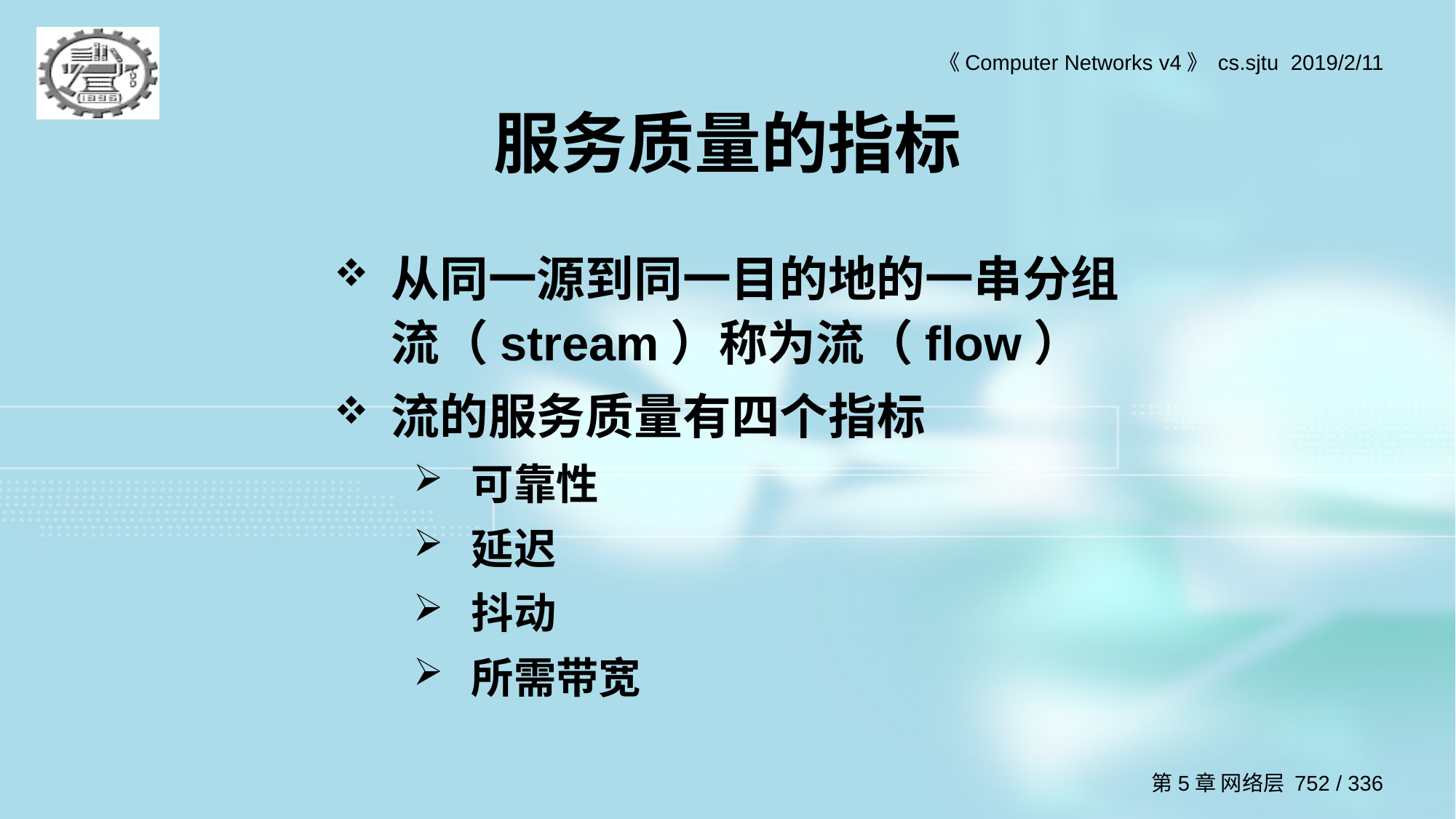

# 服务质量的指标
从同一源到同一目的地的一串分组流（stream）称为流（flow）
流的服务质量有四个指标
可靠性
延迟
抖动
所需带宽